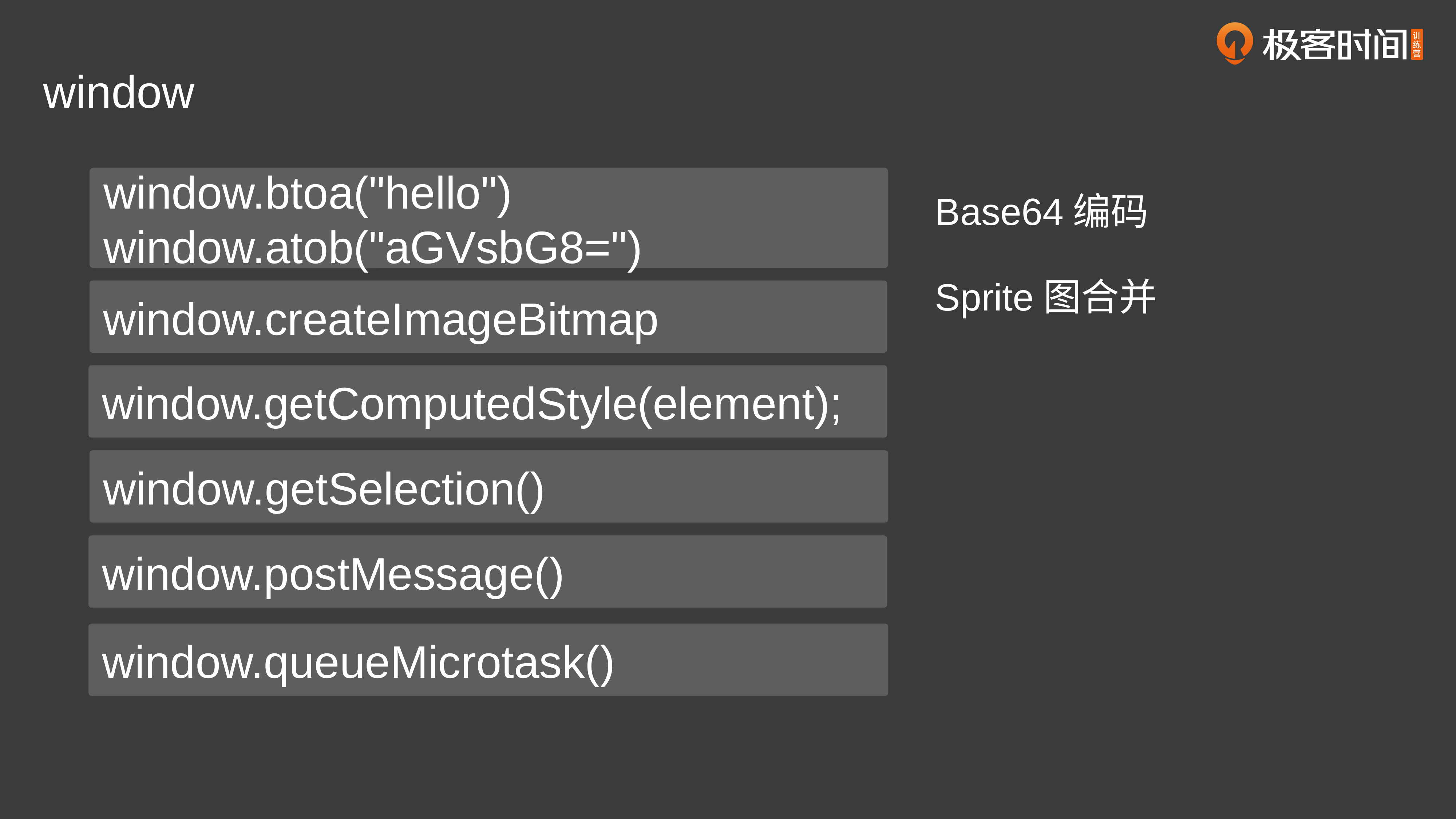

window
 window.btoa("hello")
 window.atob("aGVsbG8=")
Base64编码
Sprite图合并
 window.createImageBitmap
 window.getComputedStyle(element);
 window.getSelection()
 window.postMessage()
 window.queueMicrotask()